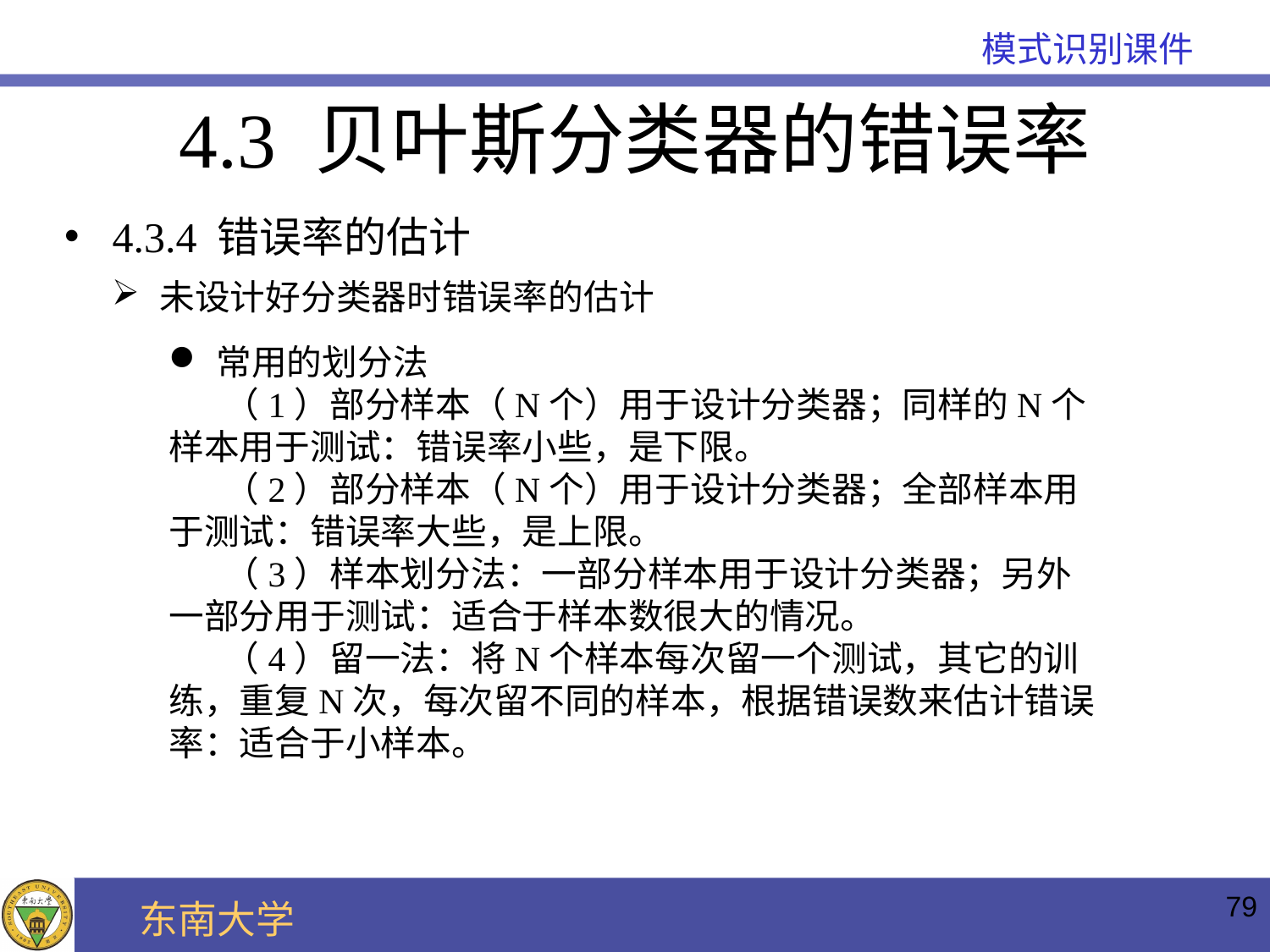

4.3 贝叶斯分类器的错误率
4.3.4 错误率的估计
未设计好分类器时错误率的估计
常用的划分法
      （1）部分样本（N个）用于设计分类器；同样的N个样本用于测试：错误率小些，是下限。
      （2）部分样本（N个）用于设计分类器；全部样本用于测试：错误率大些，是上限。
      （3）样本划分法：一部分样本用于设计分类器；另外一部分用于测试：适合于样本数很大的情况。
      （4）留一法：将N个样本每次留一个测试，其它的训练，重复N次，每次留不同的样本，根据错误数来估计错误率：适合于小样本。
79